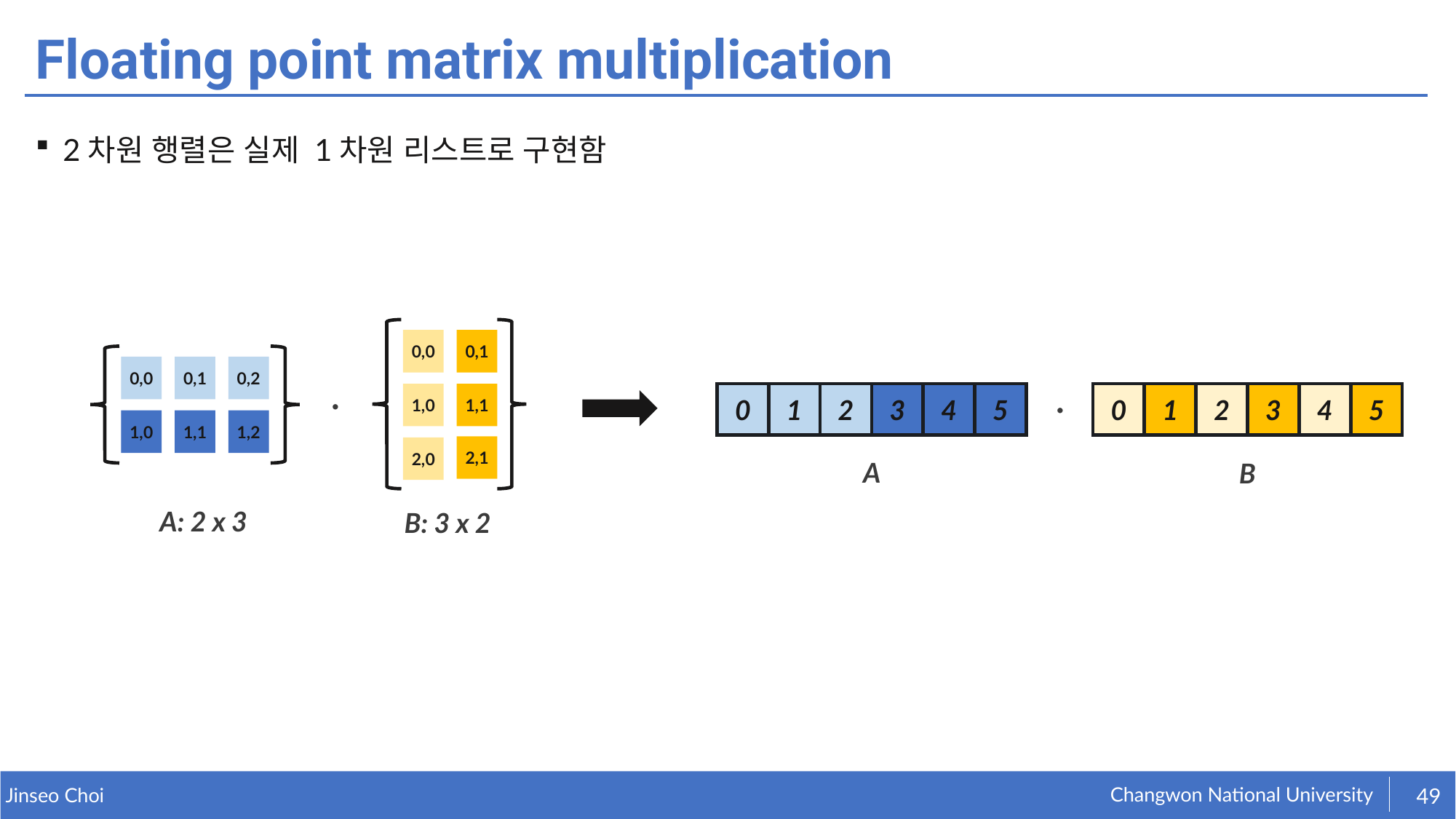

# Floating point matrix multiplication
2차원 행렬은 실제 1차원 리스트로 구현함

0,0
0,1

0,0
0,1
0,2
.
.
1,0
1,1
0
1
2
3
4
5
0
1
2
3
4
5

1,0
1,1
1,2
2,1
2,0
A
B
A: 2 x 3
B: 3 x 2
49